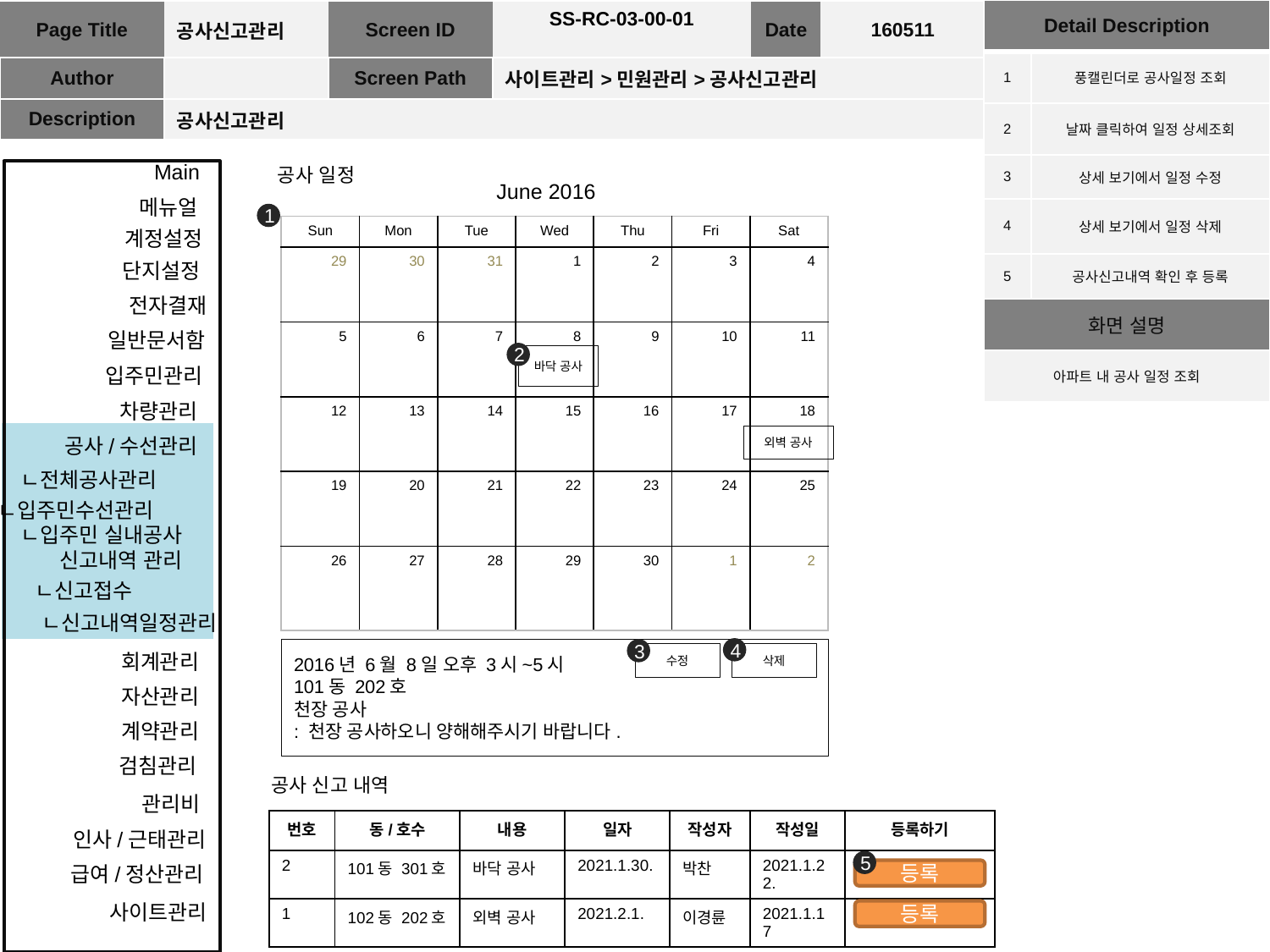

| Detail Description |  |
| --- | --- |
| 1 | 풍캘린더로 공사일정 조회 |
| 2 | 날짜 클릭하여 일정 상세조회 |
| 3 | 상세 보기에서 일정 수정 |
| 4 | 상세 보기에서 일정 삭제 |
| 5 | 공사신고내역 확인 후 등록 |
| 화면 설명 |  |
| 아파트 내 공사 일정 조회 |  |
| Page Title | 공사신고관리 | Screen ID | SS-RC-03-00-01 | Date | 160511 |
| --- | --- | --- | --- | --- | --- |
| Author |  | Screen Path | 사이트관리>민원관리>공사신고관리 |  |  |
| Description | 공사신고관리 |  |  |  |  |
Main
공사 일정

June 2016
메뉴얼
1
| Sun | Mon | Tue | Wed | Thu | Fri | Sat |
| --- | --- | --- | --- | --- | --- | --- |
| 29 | 30 | 31 | 1 | 2 | 3 | 4 |
| 5 | 6 | 7 | 8 | 9 | 10 | 11 |
| 12 | 13 | 14 | 15 | 16 | 17 | 18 |
| 19 | 20 | 21 | 22 | 23 | 24 | 25 |
| 26 | 27 | 28 | 29 | 30 | 1 | 2 |
계정설정
단지설정
전자결재
일반문서함
2
바닥 공사
입주민관리
차량관리

외벽 공사
공사/수선관리
ㄴ전체공사관리
ㄴ입주민수선관리
ㄴ입주민 실내공사 신고내역 관리
ㄴ신고접수
ㄴ신고내역일정관리
4
2016년 6월 8일 오후 3시~5시
101동 202호
천장 공사
: 천장 공사하오니 양해해주시기 바랍니다.
3
회계관리
수정
삭제
자산관리
계약관리
검침관리
공사 신고 내역
관리비
| 번호 | 동/호수 | 내용 | 일자 | 작성자 | 작성일 | 등록하기 |
| --- | --- | --- | --- | --- | --- | --- |
| 2 | 101동 301호 | 바닥 공사 | 2021.1.30. | 박찬 | 2021.1.22. |  |
| 1 | 102동 202호 | 외벽 공사 | 2021.2.1. | 이경륜 | 2021.1.17 |  |
인사/근태관리
5
급여/정산관리
등록
사이트관리
등록